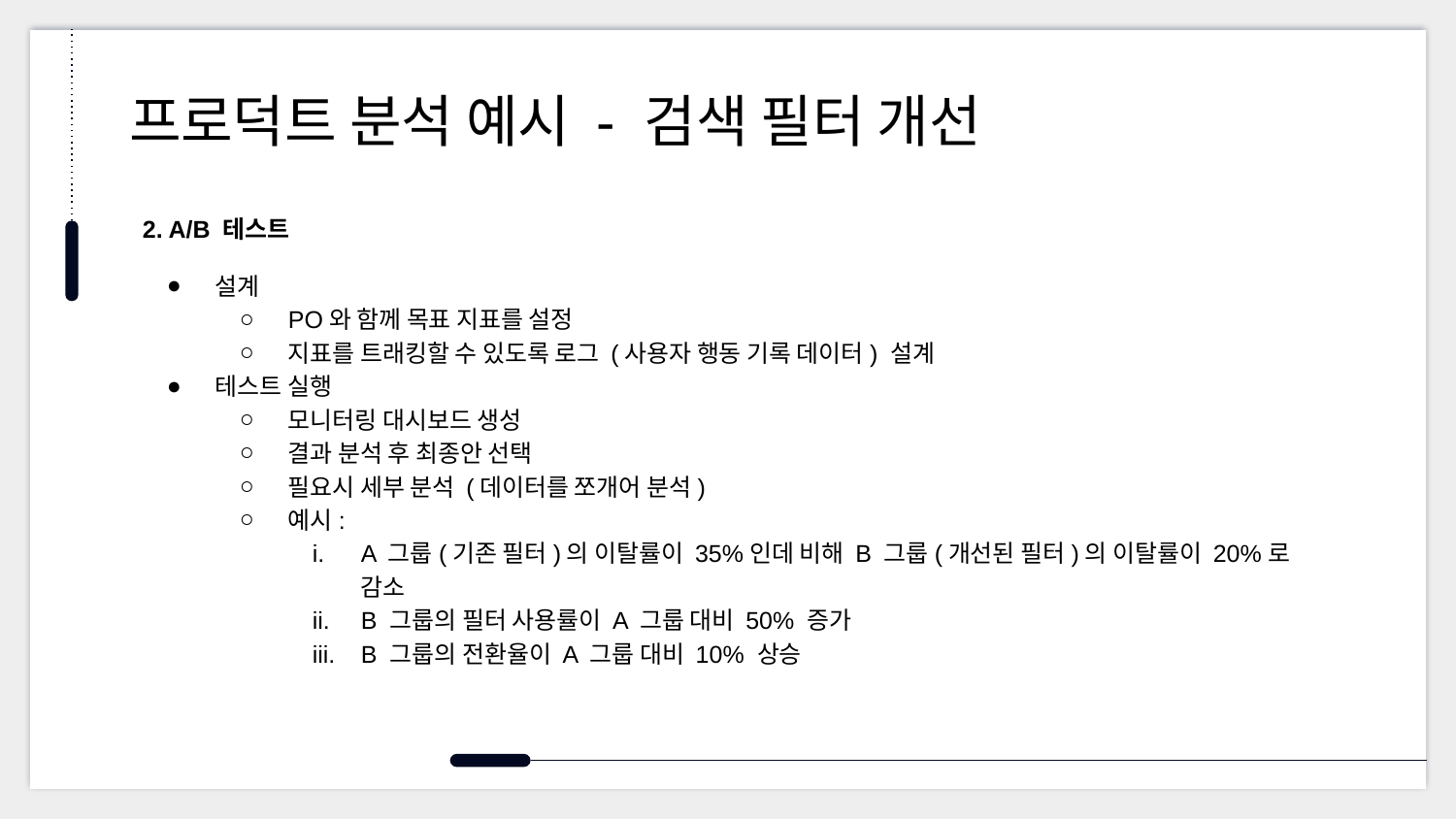

# 프로덕트 분석 예시 - 검색 필터 개선
2. A/B 테스트
설계
PO와 함께 목표 지표를 설정
지표를 트래킹할 수 있도록 로그 (사용자 행동 기록 데이터) 설계
테스트 실행
모니터링 대시보드 생성
결과 분석 후 최종안 선택
필요시 세부 분석 (데이터를 쪼개어 분석)
예시:
A 그룹(기존 필터)의 이탈률이 35%인데 비해 B 그룹(개선된 필터)의 이탈률이 20%로 감소
B 그룹의 필터 사용률이 A 그룹 대비 50% 증가
B 그룹의 전환율이 A 그룹 대비 10% 상승